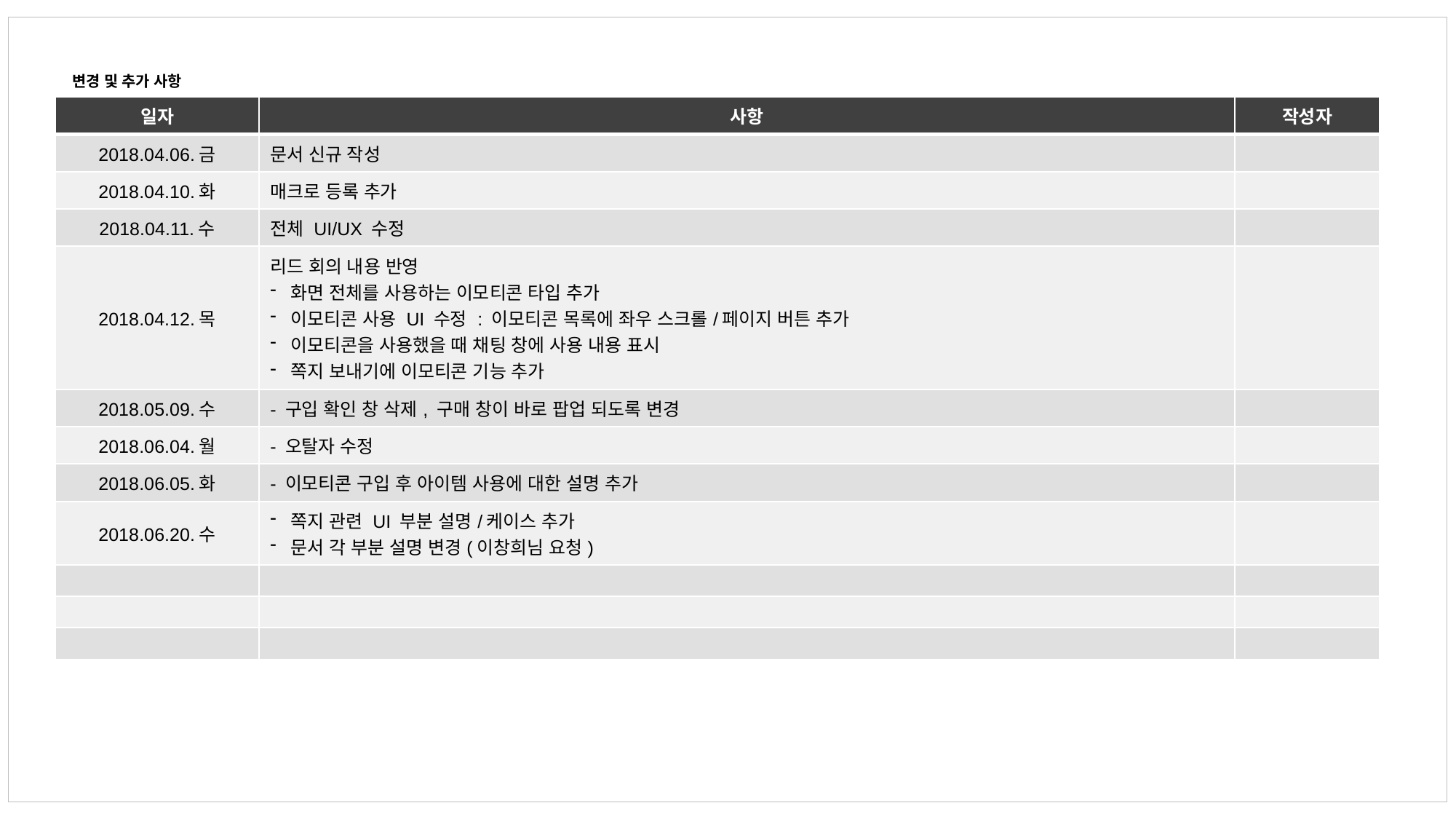

변경 및 추가 사항
| 일자 | 사항 | 작성자 |
| --- | --- | --- |
| 2018.04.06.금 | 문서 신규 작성 |  |
| 2018.04.10.화 | 매크로 등록 추가 |  |
| 2018.04.11.수 | 전체 UI/UX 수정 |  |
| 2018.04.12.목 | 리드 회의 내용 반영 화면 전체를 사용하는 이모티콘 타입 추가 이모티콘 사용 UI 수정 : 이모티콘 목록에 좌우 스크롤/페이지 버튼 추가 이모티콘을 사용했을 때 채팅 창에 사용 내용 표시 쪽지 보내기에 이모티콘 기능 추가 |  |
| 2018.05.09.수 | - 구입 확인 창 삭제, 구매 창이 바로 팝업 되도록 변경 |  |
| 2018.06.04.월 | - 오탈자 수정 |  |
| 2018.06.05.화 | - 이모티콘 구입 후 아이템 사용에 대한 설명 추가 |  |
| 2018.06.20.수 | 쪽지 관련 UI 부분 설명/케이스 추가 문서 각 부분 설명 변경(이창희님 요청) |  |
|  |  |  |
|  |  |  |
|  |  |  |